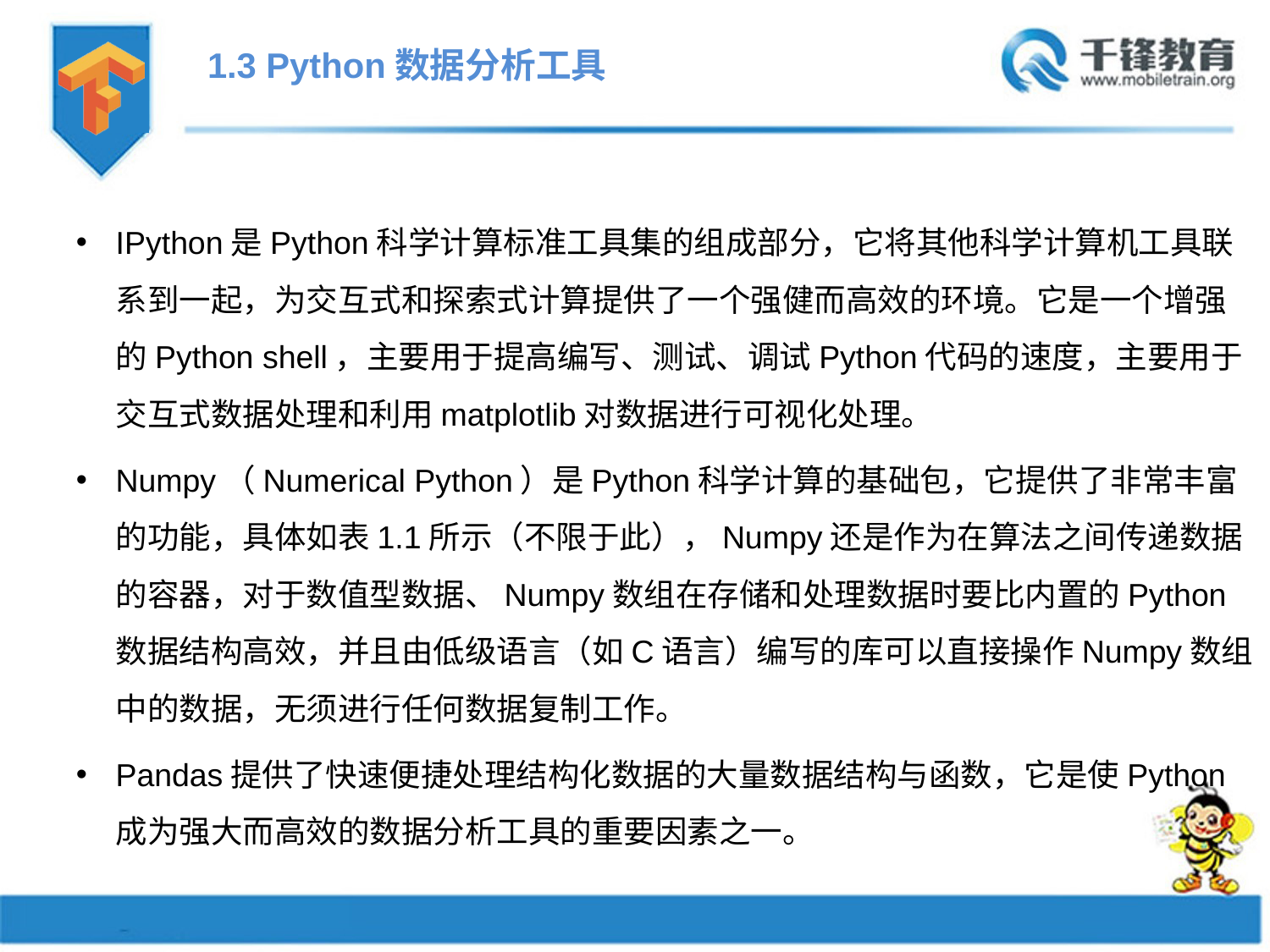

1.3 Python数据分析工具
IPython是Python科学计算标准工具集的组成部分，它将其他科学计算机工具联系到一起，为交互式和探索式计算提供了一个强健而高效的环境。它是一个增强的Python shell，主要用于提高编写、测试、调试Python代码的速度，主要用于交互式数据处理和利用matplotlib对数据进行可视化处理。
Numpy（Numerical Python）是Python科学计算的基础包，它提供了非常丰富的功能，具体如表1.1所示（不限于此），Numpy还是作为在算法之间传递数据的容器，对于数值型数据、Numpy数组在存储和处理数据时要比内置的Python数据结构高效，并且由低级语言（如C语言）编写的库可以直接操作Numpy数组中的数据，无须进行任何数据复制工作。
Pandas提供了快速便捷处理结构化数据的大量数据结构与函数，它是使Python成为强大而高效的数据分析工具的重要因素之一。